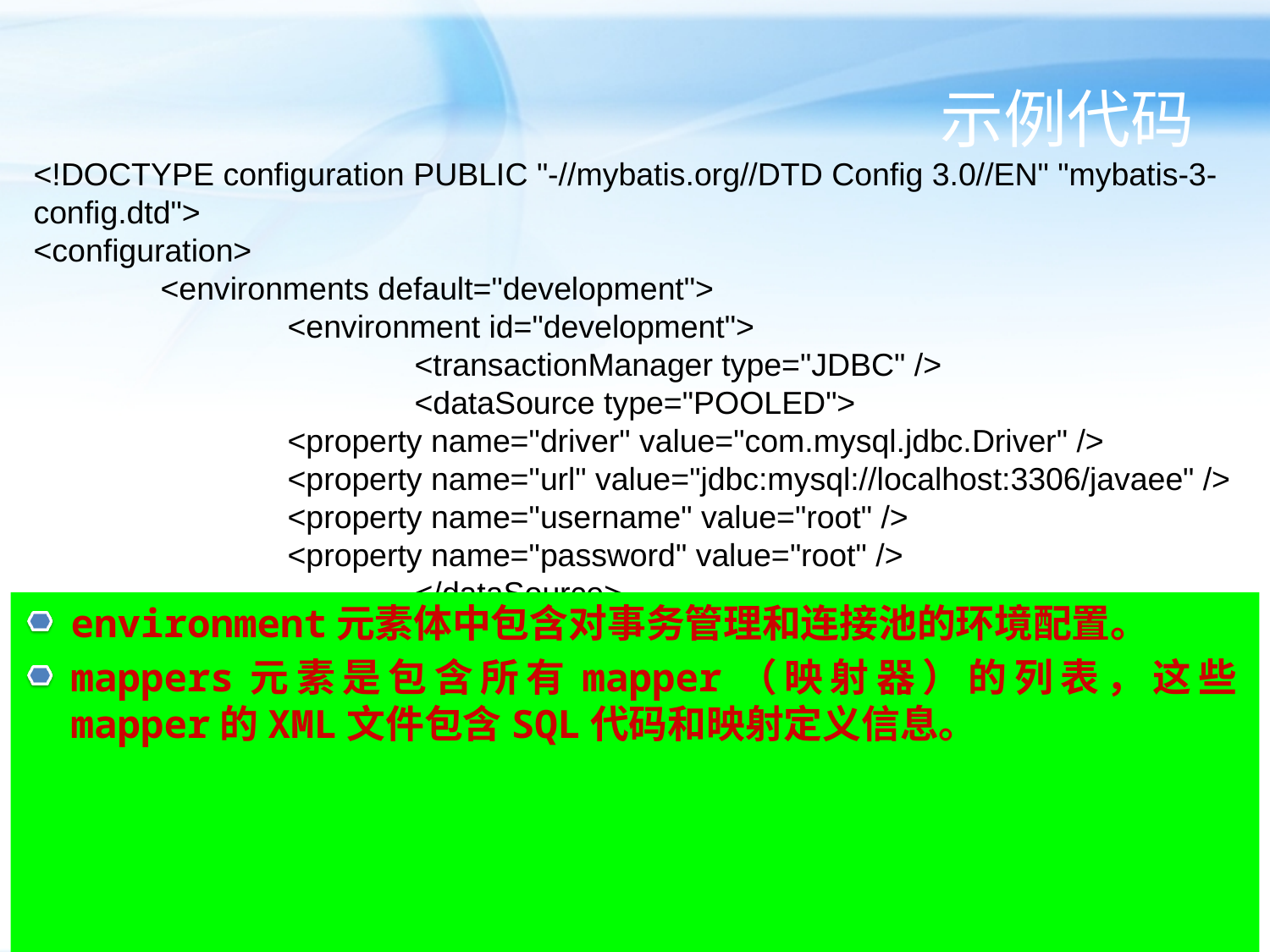

# 示例代码
<!DOCTYPE configuration PUBLIC "-//mybatis.org//DTD Config 3.0//EN" "mybatis-3-config.dtd">
<configuration>
	<environments default="development">
		<environment id="development">
			<transactionManager type="JDBC" />
			<dataSource type="POOLED">
		<property name="driver" value="com.mysql.jdbc.Driver" />
		<property name="url" value="jdbc:mysql://localhost:3306/javaee" />
		<property name="username" value="root" />
		<property name="password" value="root" />
			</dataSource>
		</environment>
	</environments>
	<mappers>
		<mapper resource="cn/edu/hziee/mapper/UserinfoMapper.xml" />
	</mappers>
</configuration>
environment元素体中包含对事务管理和连接池的环境配置。
mappers元素是包含所有mapper（映射器）的列表，这些mapper的XML文件包含SQL代码和映射定义信息。